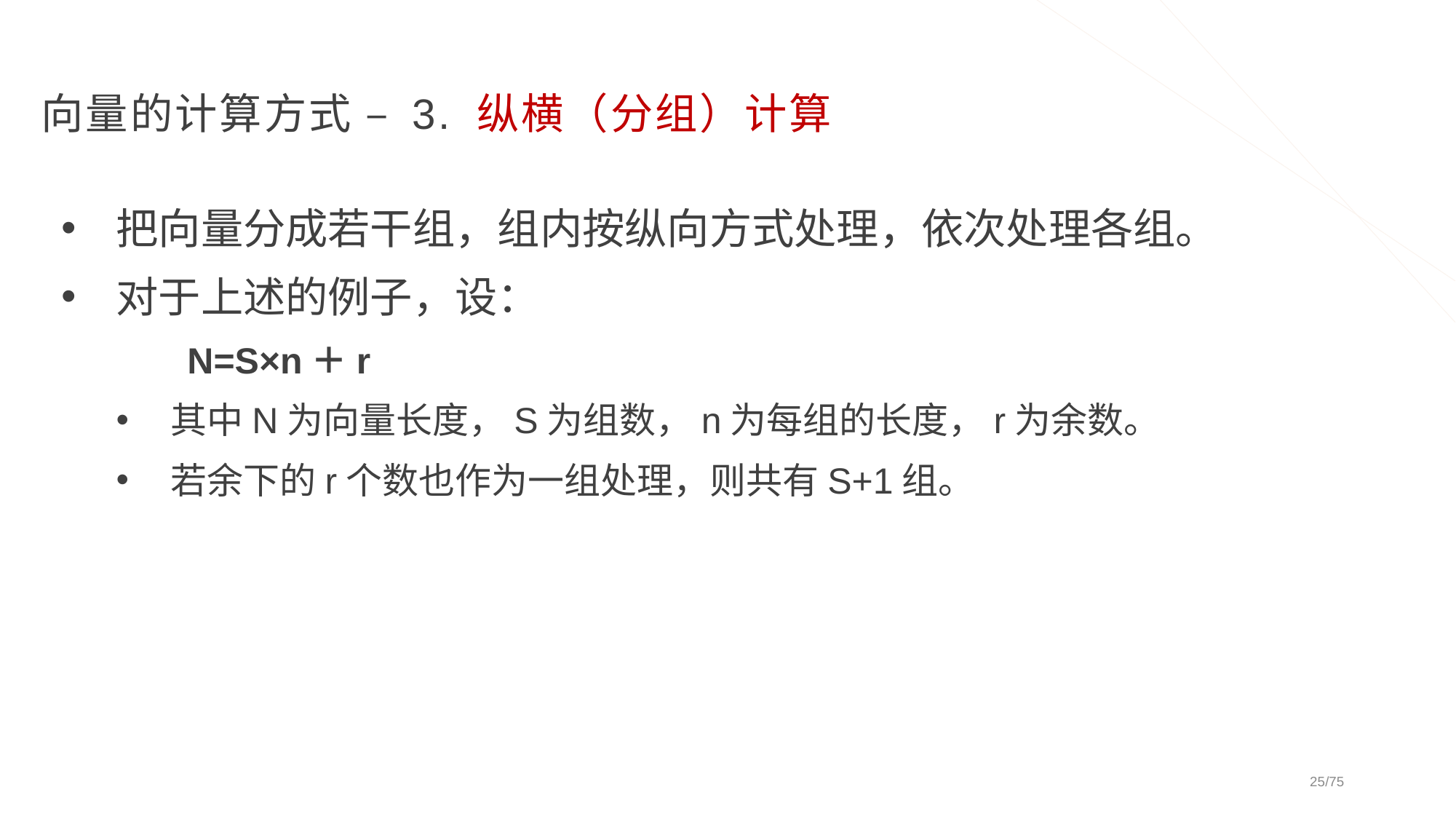

# 向量的计算方式 – 3. 纵横（分组）计算
把向量分成若干组，组内按纵向方式处理，依次处理各组。
对于上述的例子，设：
       N=S×n＋r
其中N为向量长度，S为组数，n为每组的长度，r为余数。
若余下的r个数也作为一组处理，则共有S+1组。

25/75